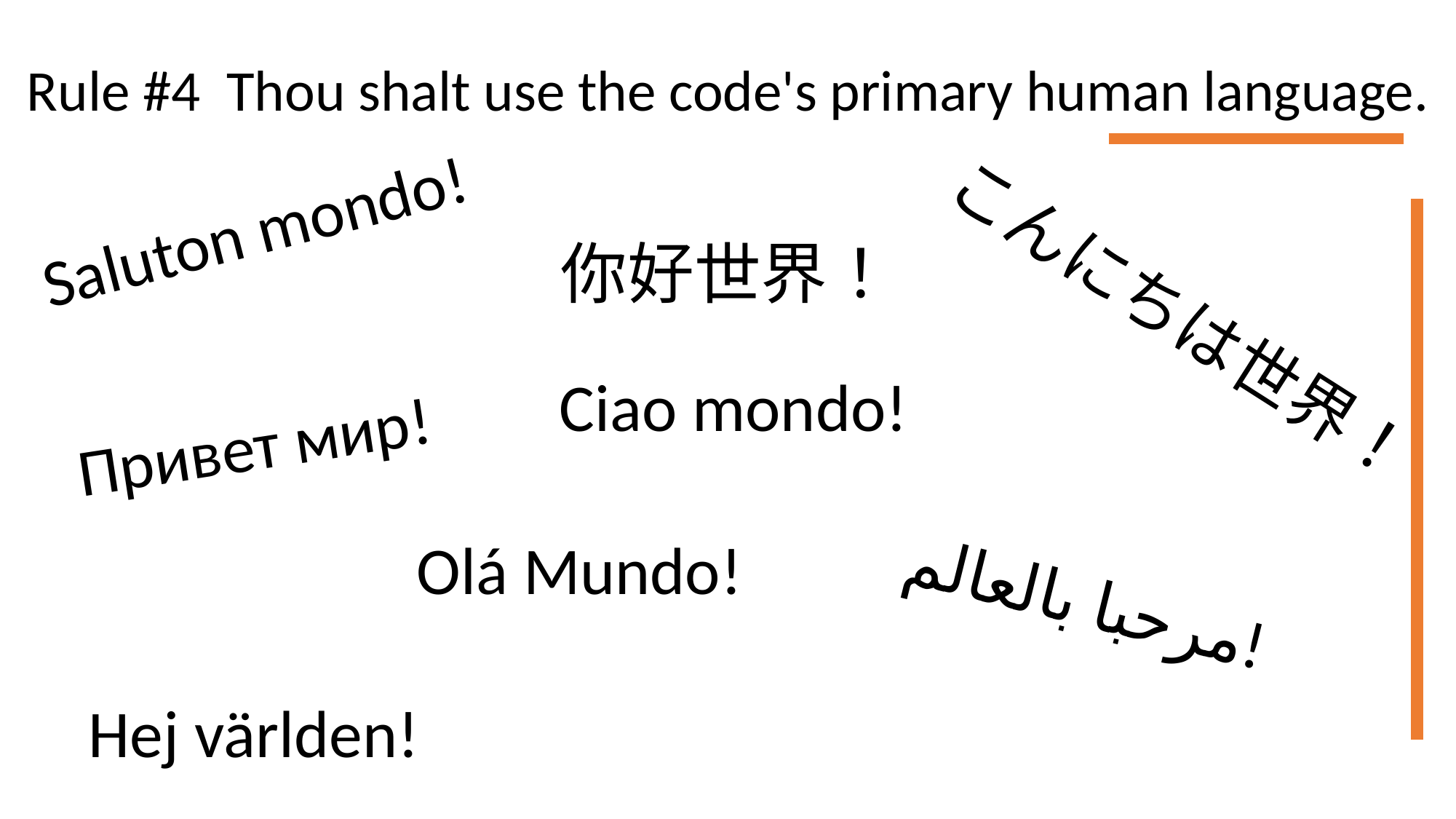

# Rule #4  Thou shalt use the code's primary human language.

Saluton mondo!
你好世界！
こんにちは世界！
Ciao mondo!
Привет мир!

Olá Mundo!
مرحبا بالعالم!
Hej världen!